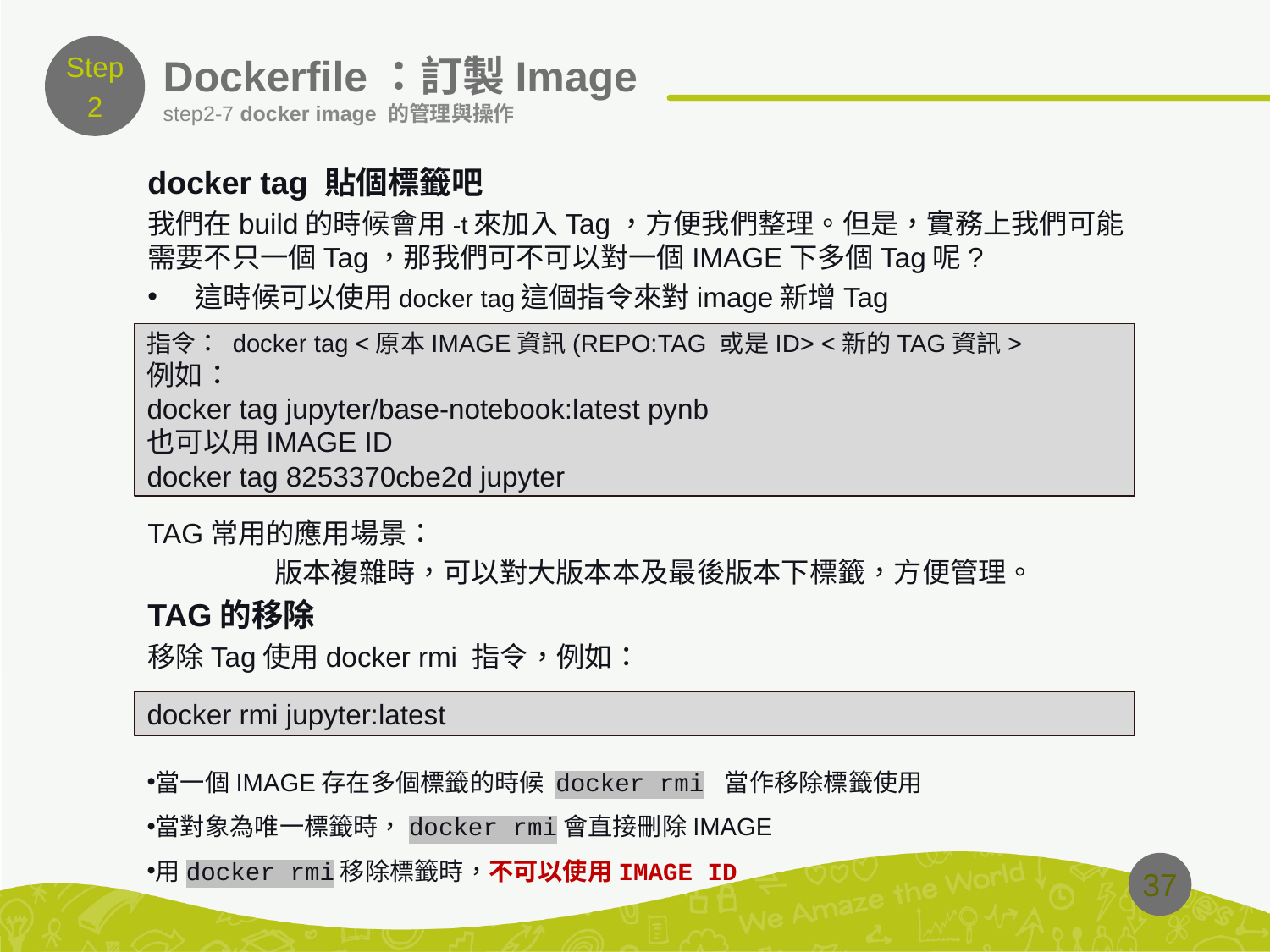

Step
2
# Dockerfile：訂製Image
step2-7 docker image 的管理與操作
docker tag 貼個標籤吧
我們在build的時候會用-t來加入Tag，方便我們整理。但是，實務上我們可能需要不只一個Tag，那我們可不可以對一個IMAGE下多個Tag呢?
這時候可以使用docker tag這個指令來對image新增Tag

TAG常用的應用場景：
	版本複雜時，可以對大版本本及最後版本下標籤，方便管理。
TAG的移除
移除Tag使用docker rmi 指令，例如：

指令： docker tag <原本IMAGE資訊(REPO:TAG 或是ID> <新的TAG資訊>
例如：
docker tag jupyter/base-notebook:latest pynb
也可以用IMAGE ID
docker tag 8253370cbe2d jupyter
docker rmi jupyter:latest
當一個IMAGE存在多個標籤的時候 docker rmi 當作移除標籤使用
當對象為唯一標籤時，docker rmi會直接刪除IMAGE
用docker rmi移除標籤時，不可以使用IMAGE ID
37